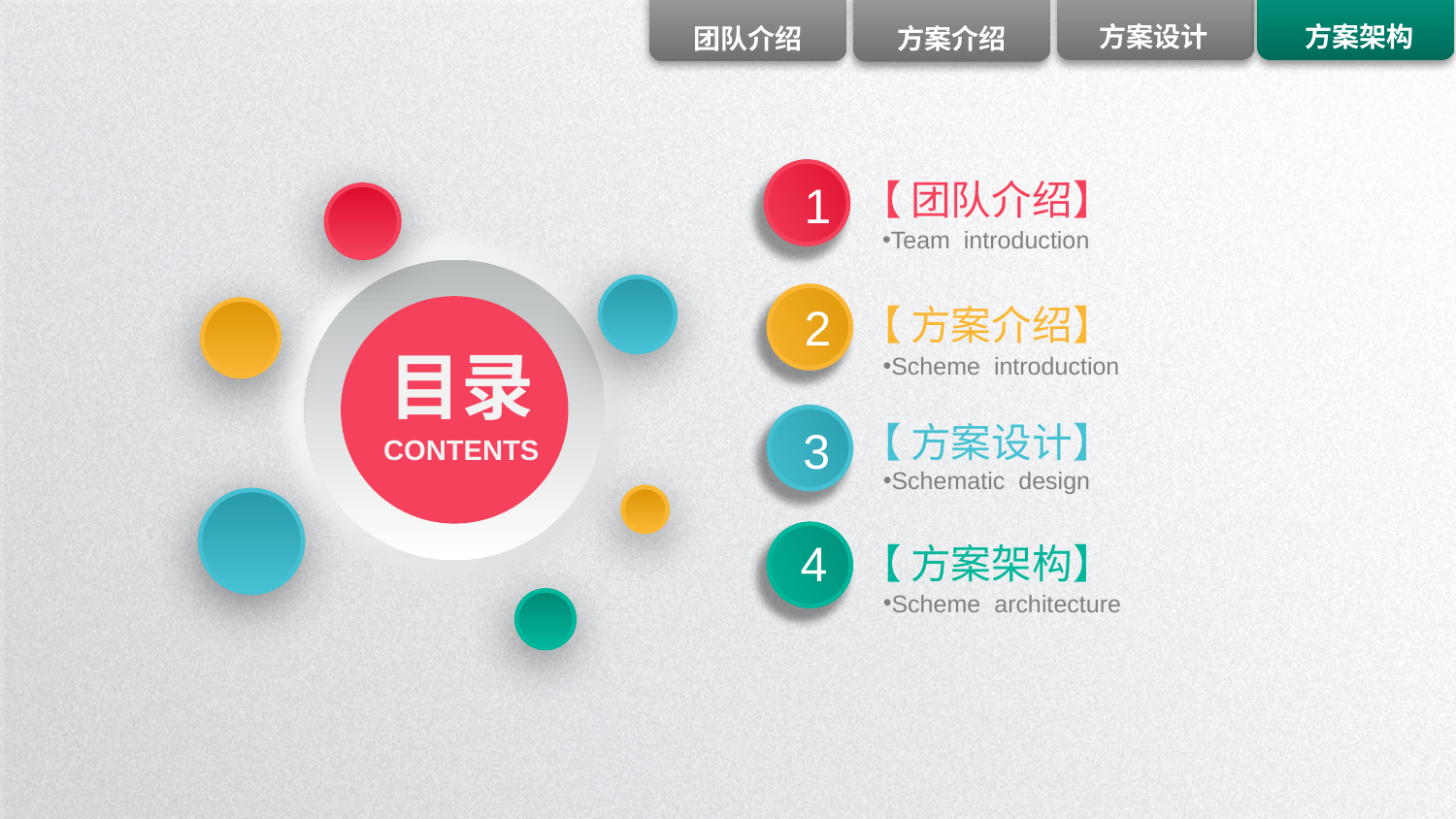

【 团队介绍】

1

Team  introduction

【 方案介绍】

2

Scheme  introduction
目录
【 方案设计】

3
CONTENTS
Schematic  design

【 方案架构】

4
Scheme  architecture